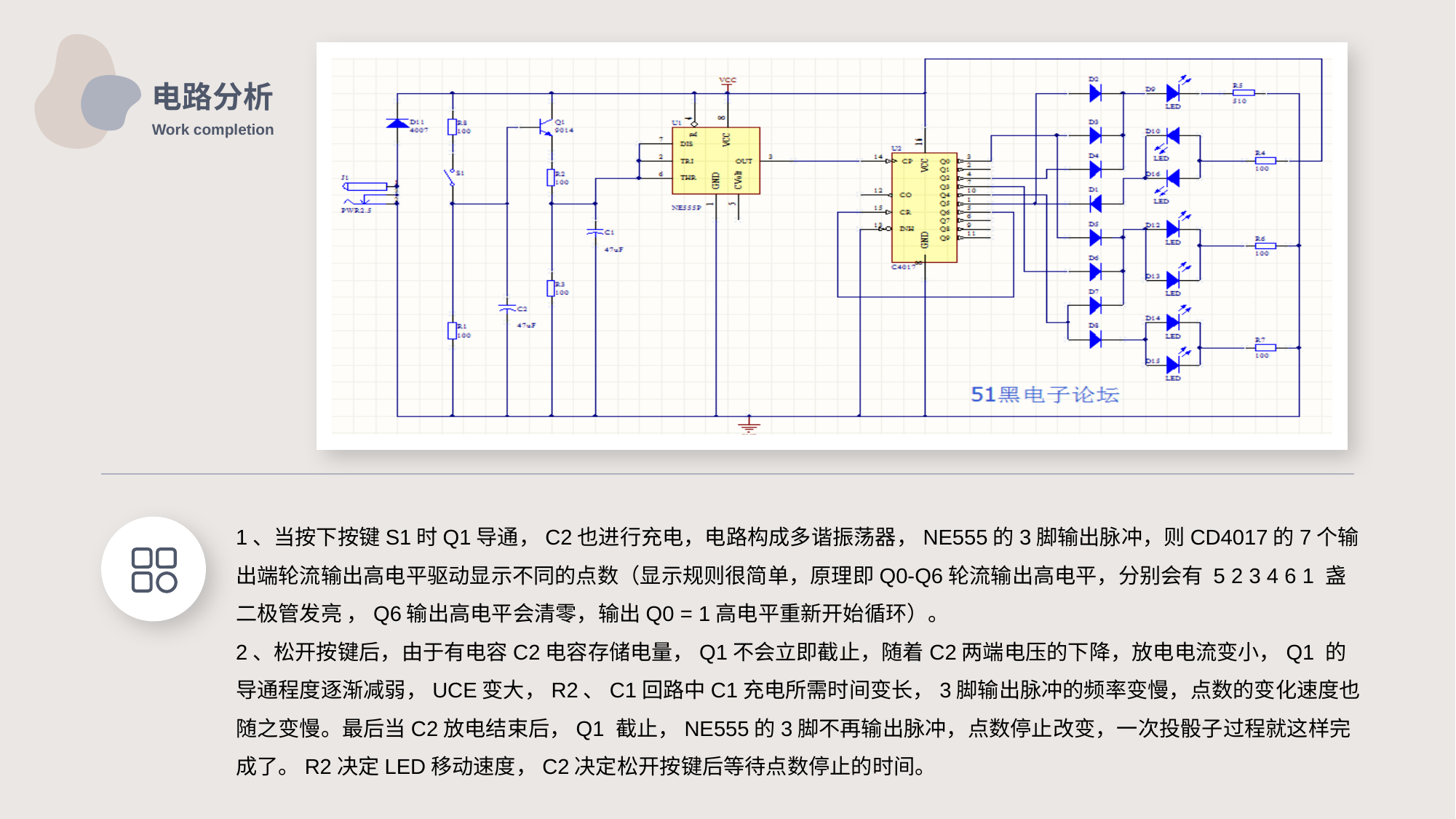

电路分析
Work completion
1、当按下按键S1时Q1导通，C2也进行充电，电路构成多谐振荡器，NE555的3脚输出脉冲，则CD4017的7个输出端轮流输出高电平驱动显示不同的点数（显示规则很简单，原理即Q0-Q6轮流输出高电平，分别会有 5 2 3 4 6 1 盏二极管发亮 ，Q6输出高电平会清零，输出Q0 = 1高电平重新开始循环）。
2、松开按键后，由于有电容C2电容存储电量，Q1不会立即截止，随着C2两端电压的下降，放电电流变小，Q1 的导通程度逐渐减弱，UCE变大，R2、C1回路中C1充电所需时间变长，3脚输出脉冲的频率变慢，点数的变化速度也随之变慢。最后当C2放电结束后，Q1 截止，NE555的3脚不再输出脉冲，点数停止改变，一次投骰子过程就这样完成了。R2决定LED移动速度，C2决定松开按键后等待点数停止的时间。